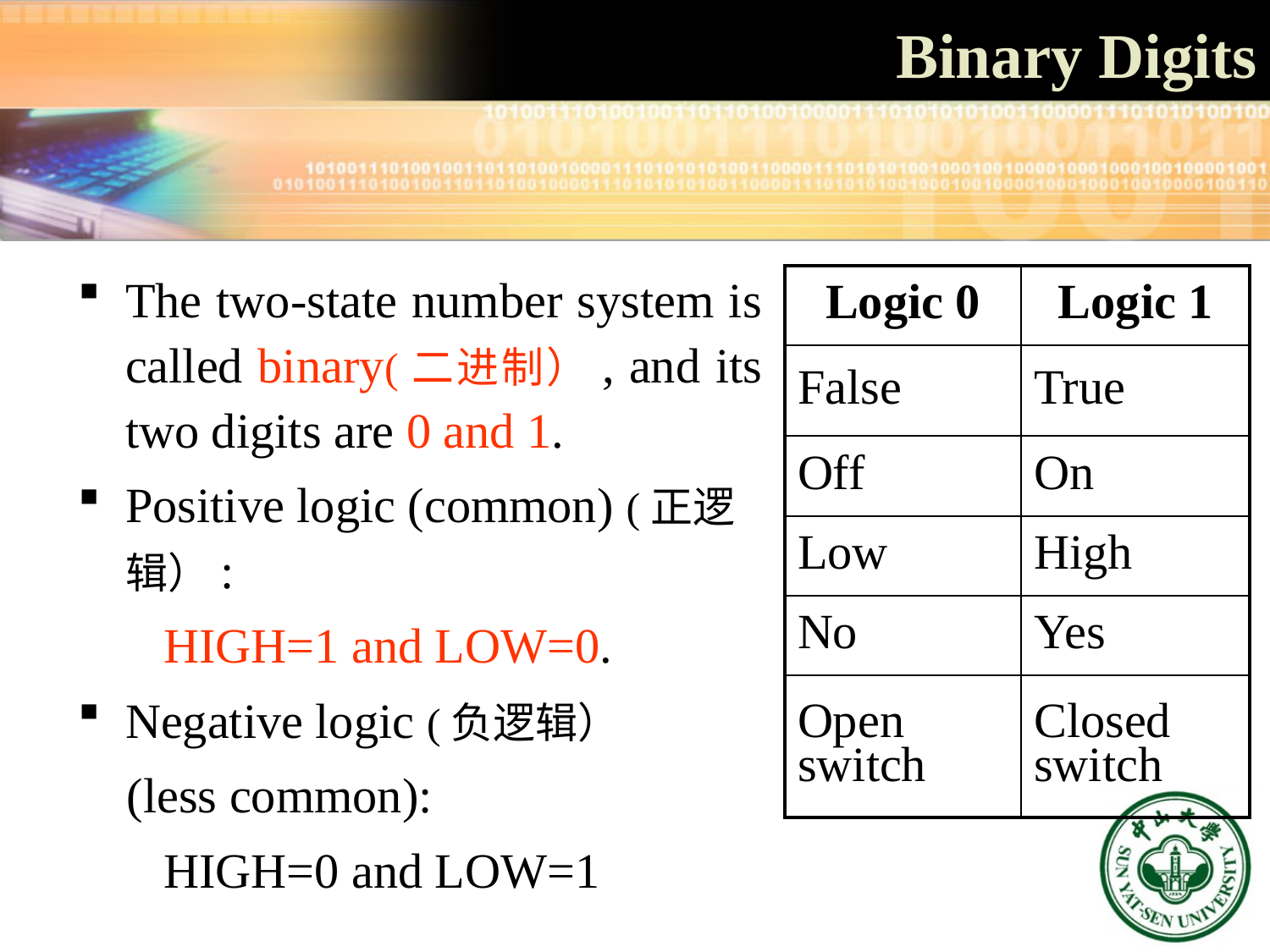

Binary Digits
The two-state number system is called binary(二进制）, and its two digits are 0 and 1.
Positive logic (common) (正逻辑）:
       HIGH=1 and LOW=0.
Negative logic (负逻辑）
    (less common):
       HIGH=0 and LOW=1
| Logic 0 | Logic 1 |
| --- | --- |
| False | True |
| Off | On |
| Low | High |
| No | Yes |
| Open switch | Closed switch |